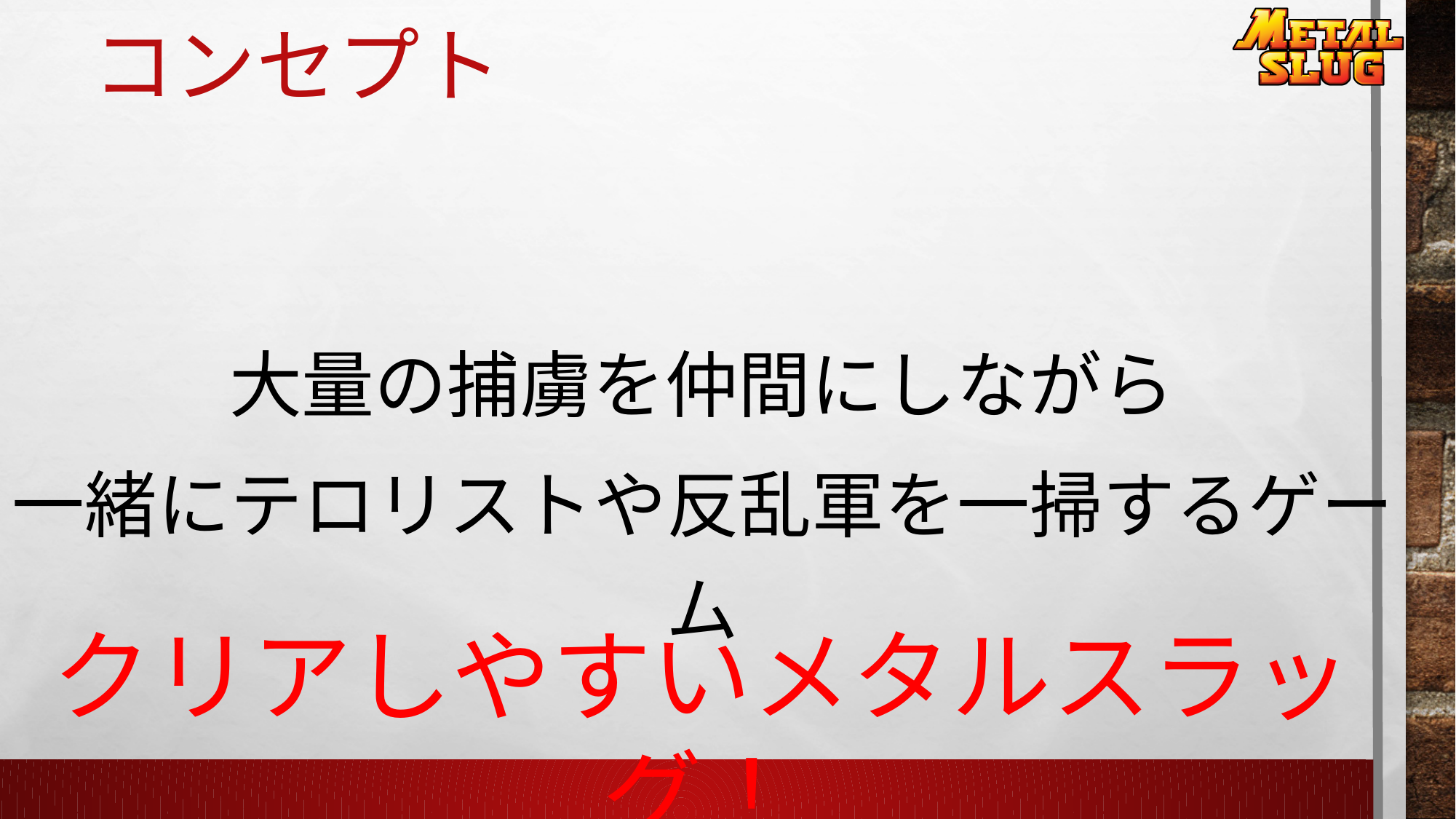

# コンセプト
大量の捕虜を仲間にしながら
一緒にテロリストや反乱軍を一掃するゲーム
クリアしやすいメタルスラッグ！